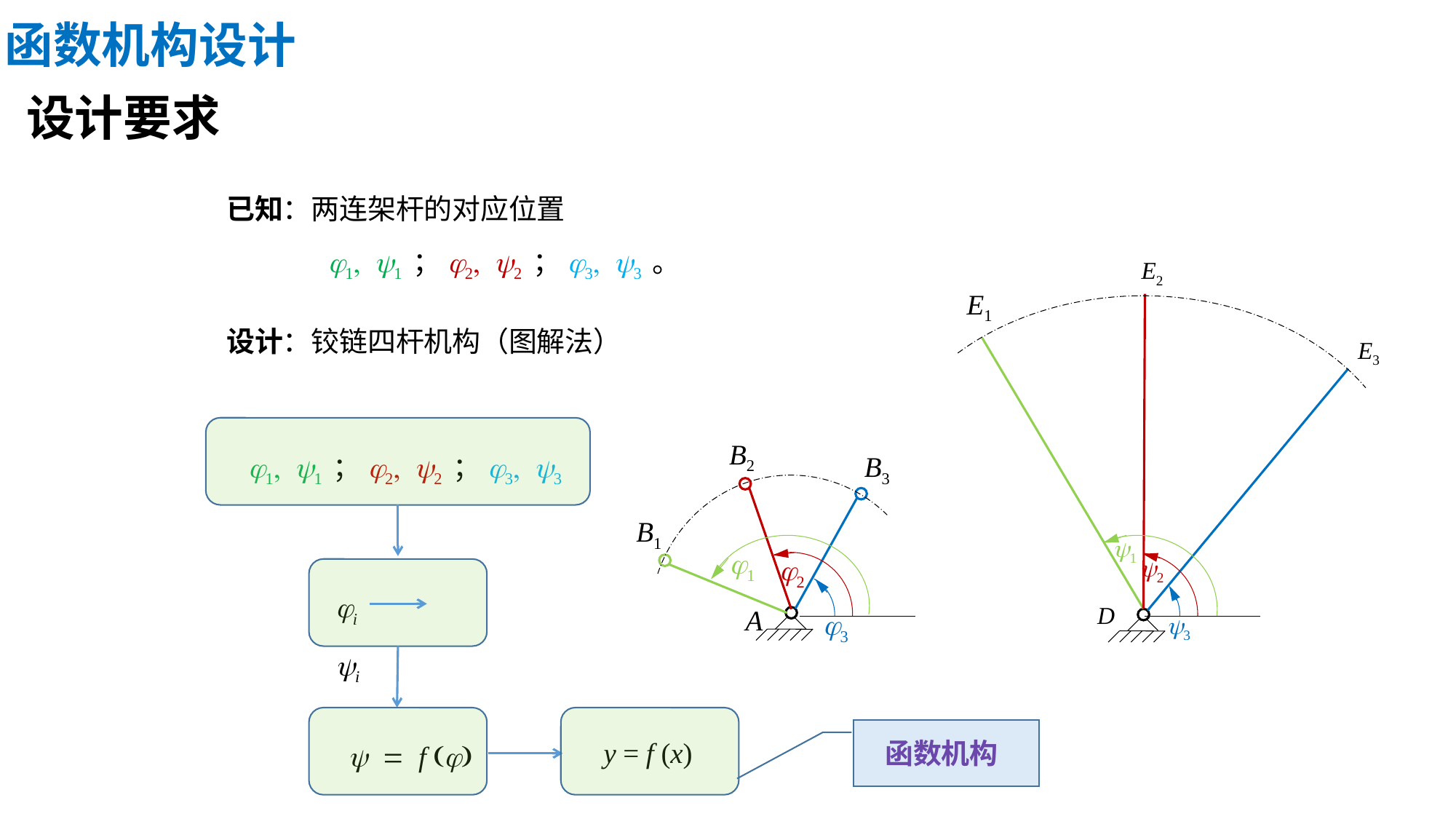

函数机构设计
设计要求
已知：两连架杆的对应位置
      ϕ1, ψ1 ；ϕ2, ψ2 ；ϕ3, ψ3 。
E2
E1

设计：铰链四杆机构（图解法）

E3

ϕ1, ψ1 ；ϕ2, ψ2 ；ϕ3, ψ3
B2
B3

B1
ψ1

ϕ1
ϕ2
ψ2

ϕi         ψi

D
A
ϕ3
ψ3

y = f (x)
ψ = f (ϕ)

函数机构